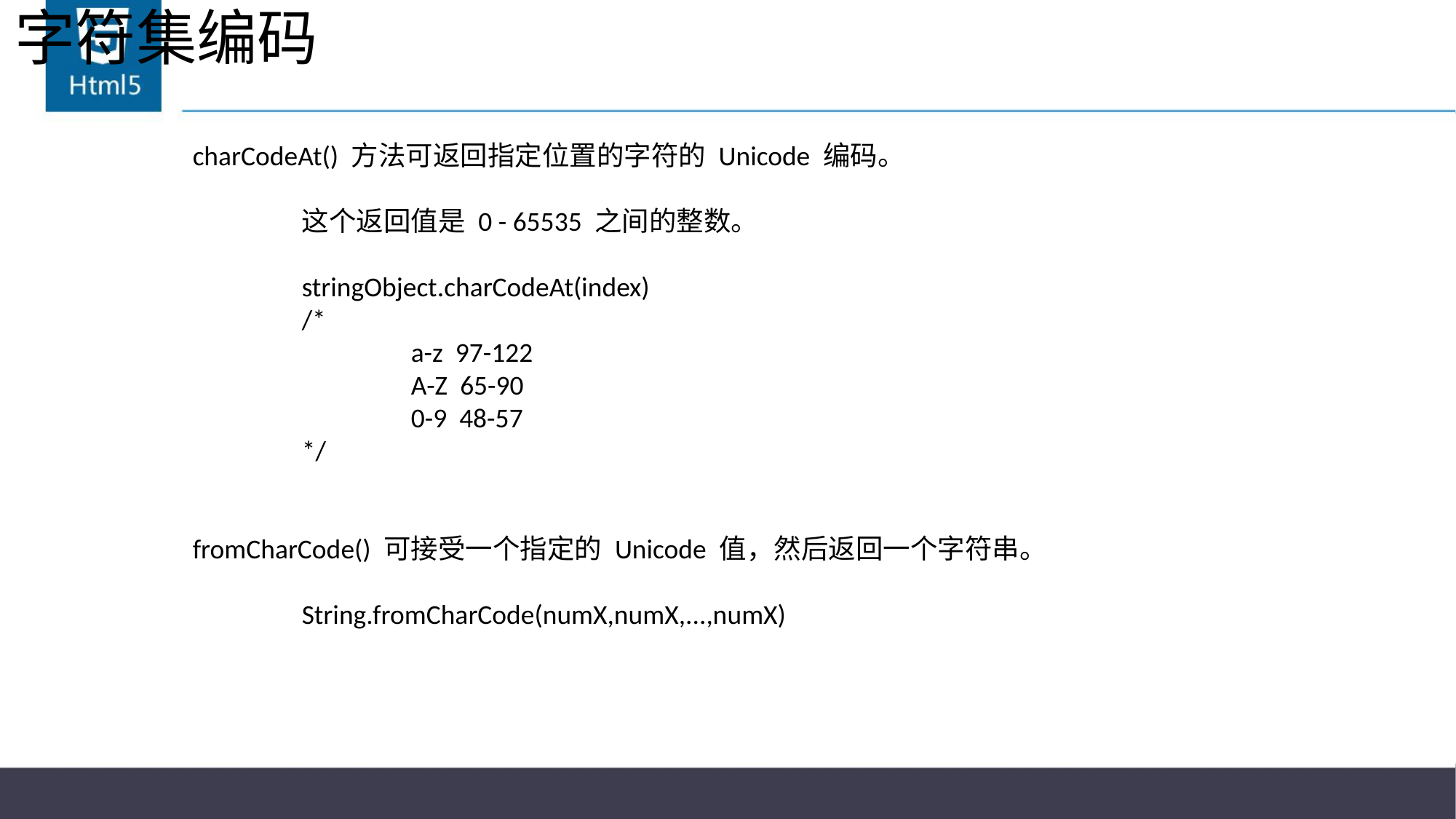

# 字符集编码
charCodeAt() 方法可返回指定位置的字符的 Unicode 编码。

	这个返回值是 0 - 65535 之间的整数。

	stringObject.charCodeAt(index)
	/*
		a-z  97-122
		A-Z  65-90
		0-9  48-57
	*/

fromCharCode() 可接受一个指定的 Unicode 值，然后返回一个字符串。

	String.fromCharCode(numX,numX,...,numX)